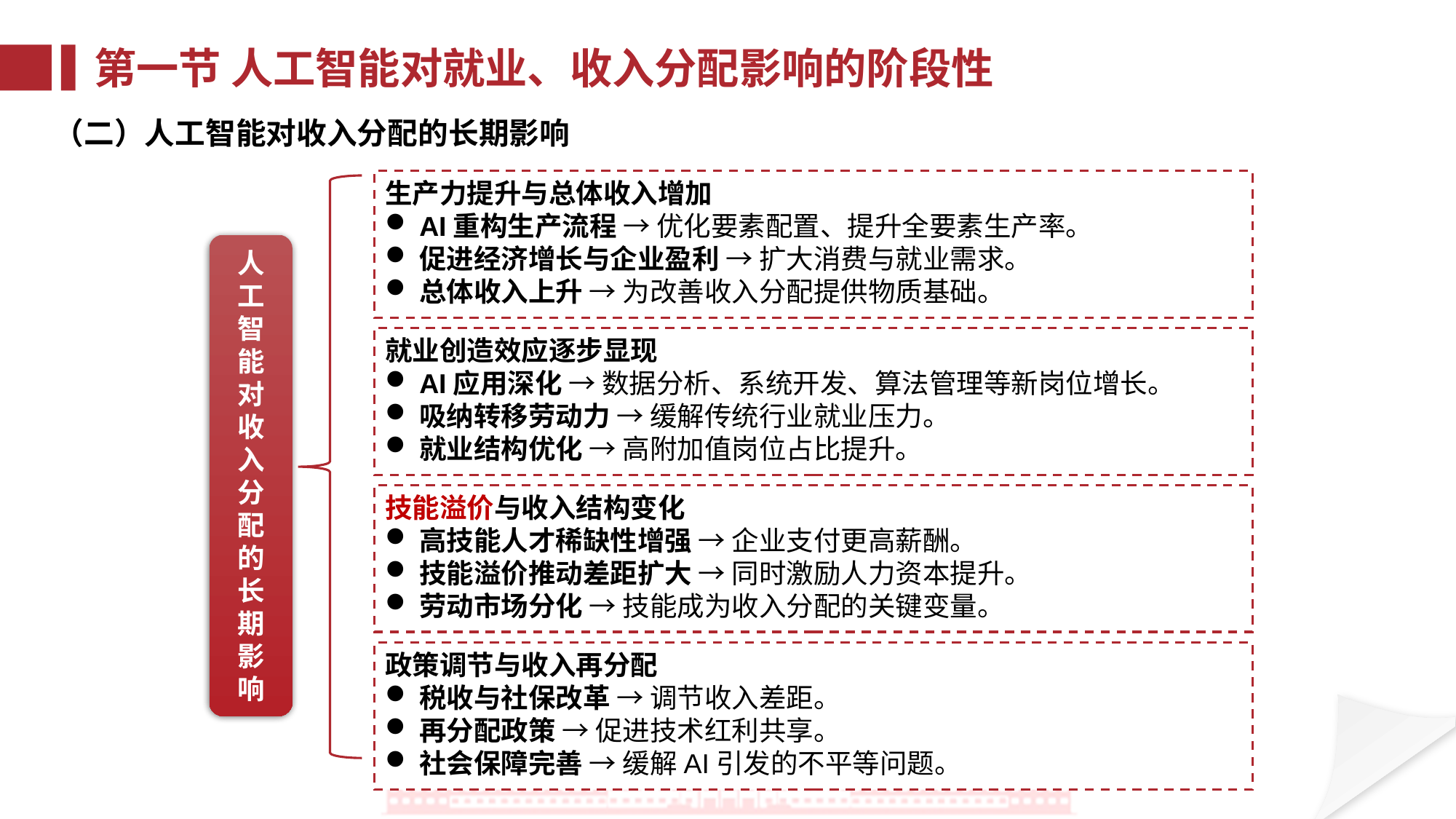

第一节 人工智能对就业、收入分配影响的阶段性
（二）人工智能对收入分配的长期影响
生产力提升与总体收入增加
AI重构生产流程 → 优化要素配置、提升全要素生产率。
促进经济增长与企业盈利 → 扩大消费与就业需求。
总体收入上升 → 为改善收入分配提供物质基础。

人工智能对收入分配的长期影响
就业创造效应逐步显现
AI应用深化 → 数据分析、系统开发、算法管理等新岗位增长。
吸纳转移劳动力 → 缓解传统行业就业压力。
就业结构优化 → 高附加值岗位占比提升。
技能溢价与收入结构变化
高技能人才稀缺性增强 → 企业支付更高薪酬。
技能溢价推动差距扩大 → 同时激励人力资本提升。
劳动市场分化 → 技能成为收入分配的关键变量。

政策调节与收入再分配
税收与社保改革 → 调节收入差距。
再分配政策 → 促进技术红利共享。
社会保障完善 → 缓解AI引发的不平等问题。